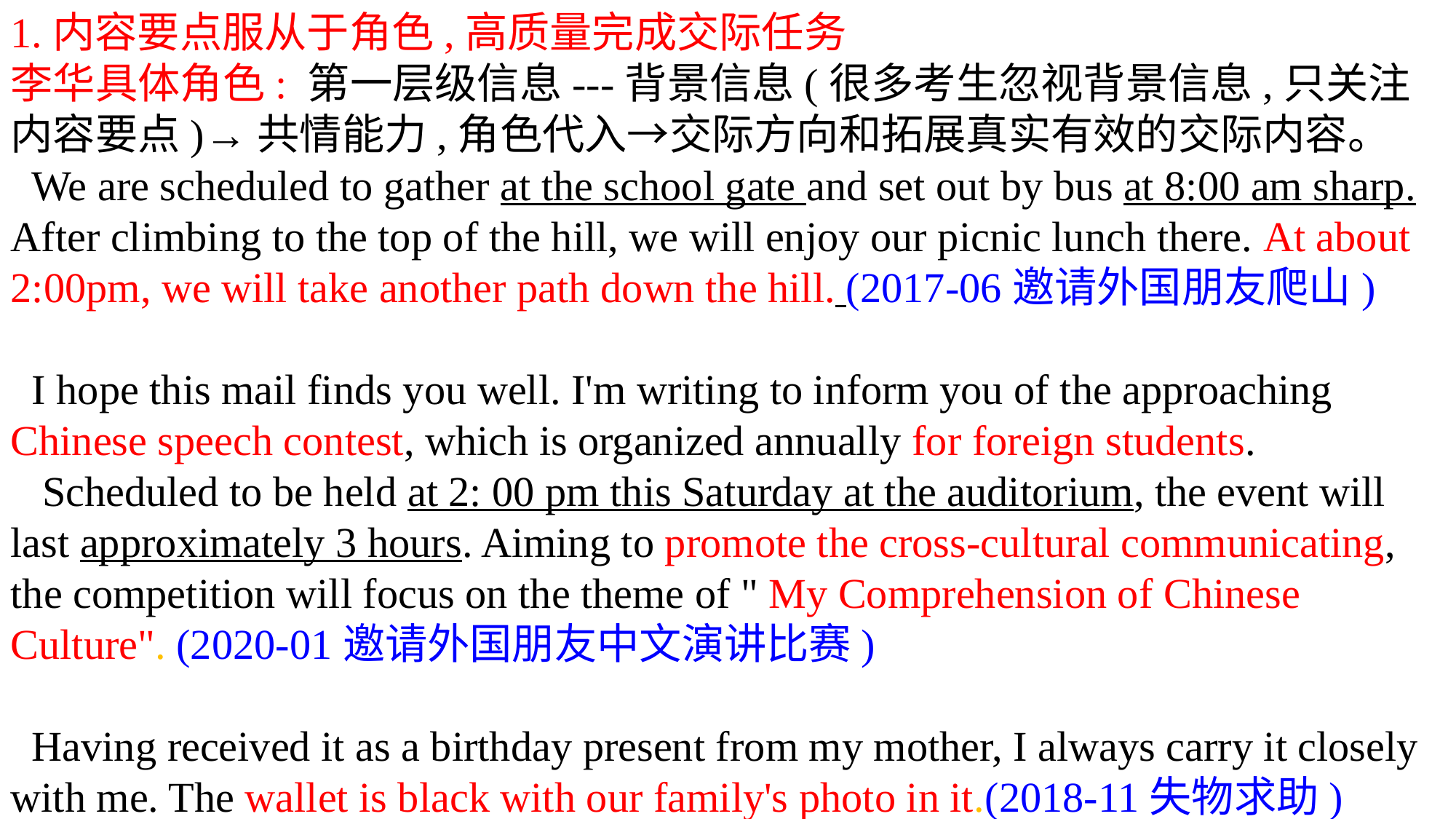

1.内容要点服从于角色,高质量完成交际任务
李华具体角色: 第一层级信息---背景信息(很多考生忽视背景信息,只关注内容要点)→共情能力,角色代入→交际方向和拓展真实有效的交际内容。
  We are scheduled to gather at the school gate and set out by bus at 8:00 am sharp. After climbing to the top of the hill, we will enjoy our picnic lunch there. At about 2:00pm, we will take another path down the hill. (2017-06邀请外国朋友爬山)

  I hope this mail finds you well. I'm writing to inform you of the approaching Chinese speech contest, which is organized annually for foreign students.
   Scheduled to be held at 2: 00 pm this Saturday at the auditorium, the event will last approximately 3 hours. Aiming to promote the cross-cultural communicating, the competition will focus on the theme of " My Comprehension of Chinese Culture". (2020-01邀请外国朋友中文演讲比赛)

  Having received it as a birthday present from my mother, I always carry it closely with me. The wallet is black with our family's photo in it.(2018-11失物求助)